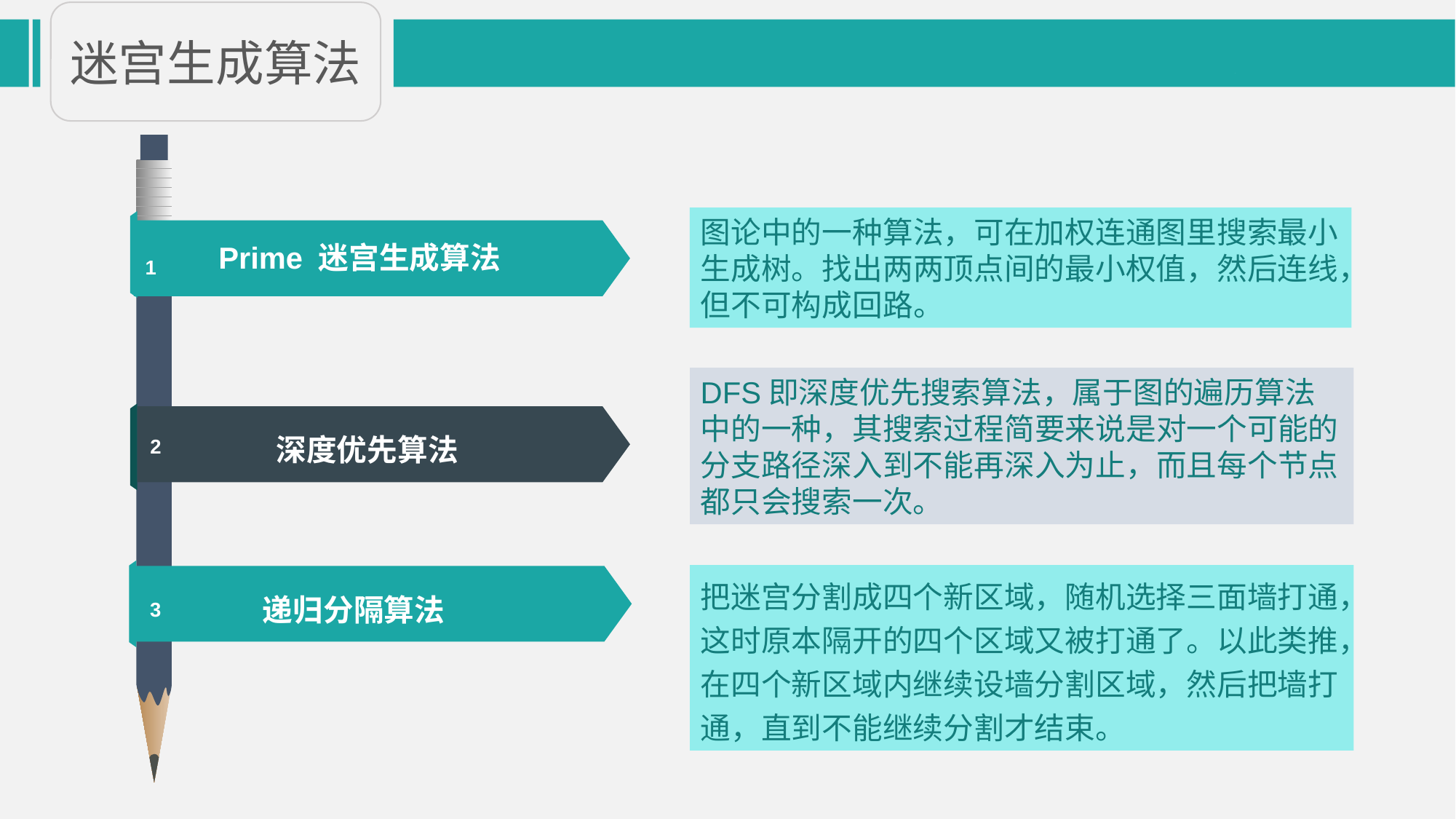

迷宫生成算法

Prime 迷宫生成算法
1

深度优先算法
2

递归分隔算法
3

图论中的一种算法，可在加权连通图里搜索最小生成树。找出两两顶点间的最小权值，然后连线，但不可构成回路。
DFS即深度优先搜索算法，属于图的遍历算法中的一种，其搜索过程简要来说是对一个可能的分支路径深入到不能再深入为止，而且每个节点都只会搜索一次。
把迷宫分割成四个新区域，随机选择三面墙打通，这时原本隔开的四个区域又被打通了。以此类推，在四个新区域内继续设墙分割区域，然后把墙打通，直到不能继续分割才结束。